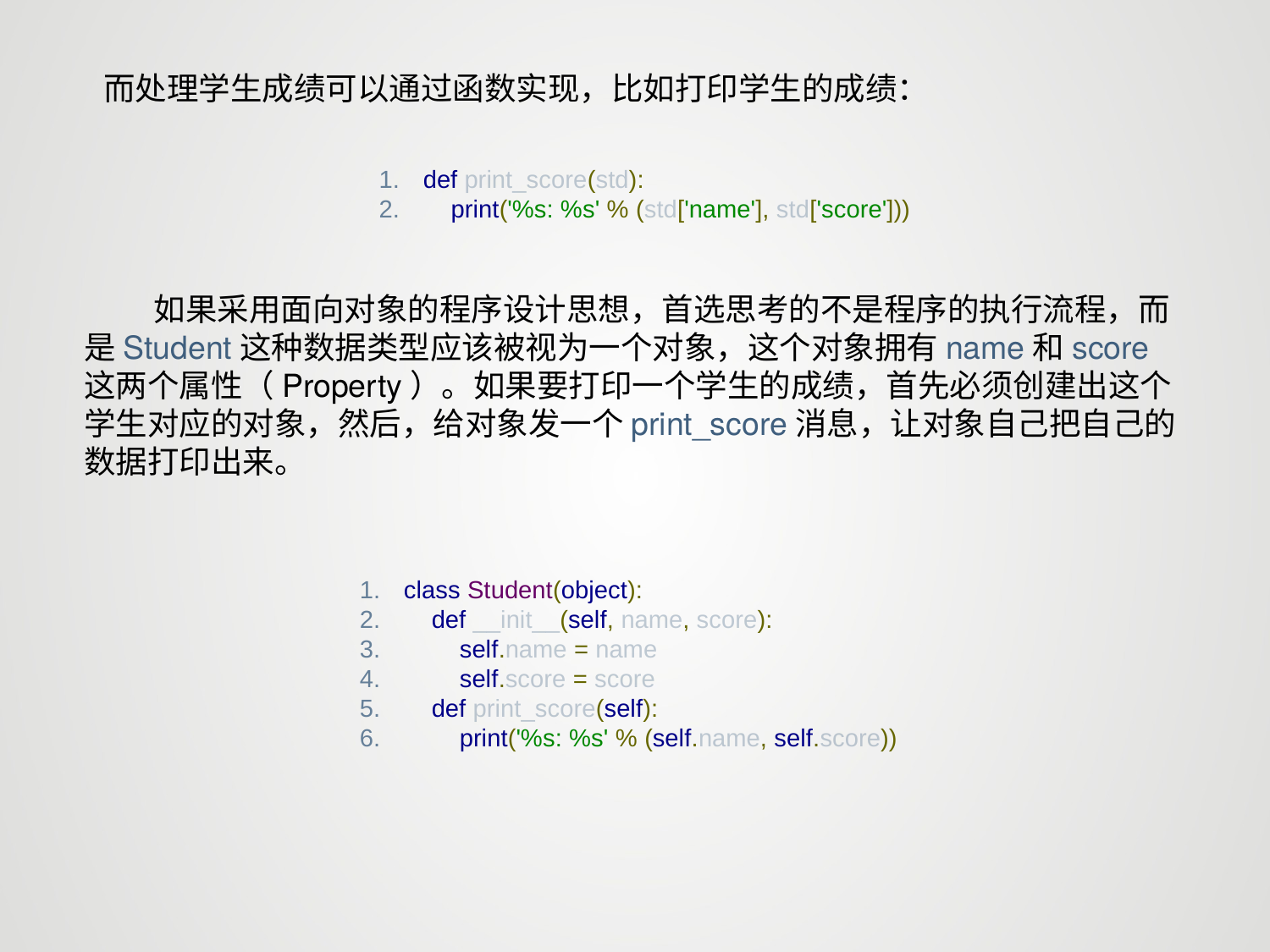

而处理学生成绩可以通过函数实现，比如打印学生的成绩：
def print_score(std):
    print('%s: %s' % (std['name'], std['score']))
       如果采用面向对象的程序设计思想，首选思考的不是程序的执行流程，而是Student这种数据类型应该被视为一个对象，这个对象拥有name和score这两个属性（Property）。如果要打印一个学生的成绩，首先必须创建出这个学生对应的对象，然后，给对象发一个print_score消息，让对象自己把自己的数据打印出来。
class Student(object):
    def __init__(self, name, score):
        self.name = name
        self.score = score
    def print_score(self):
        print('%s: %s' % (self.name, self.score))